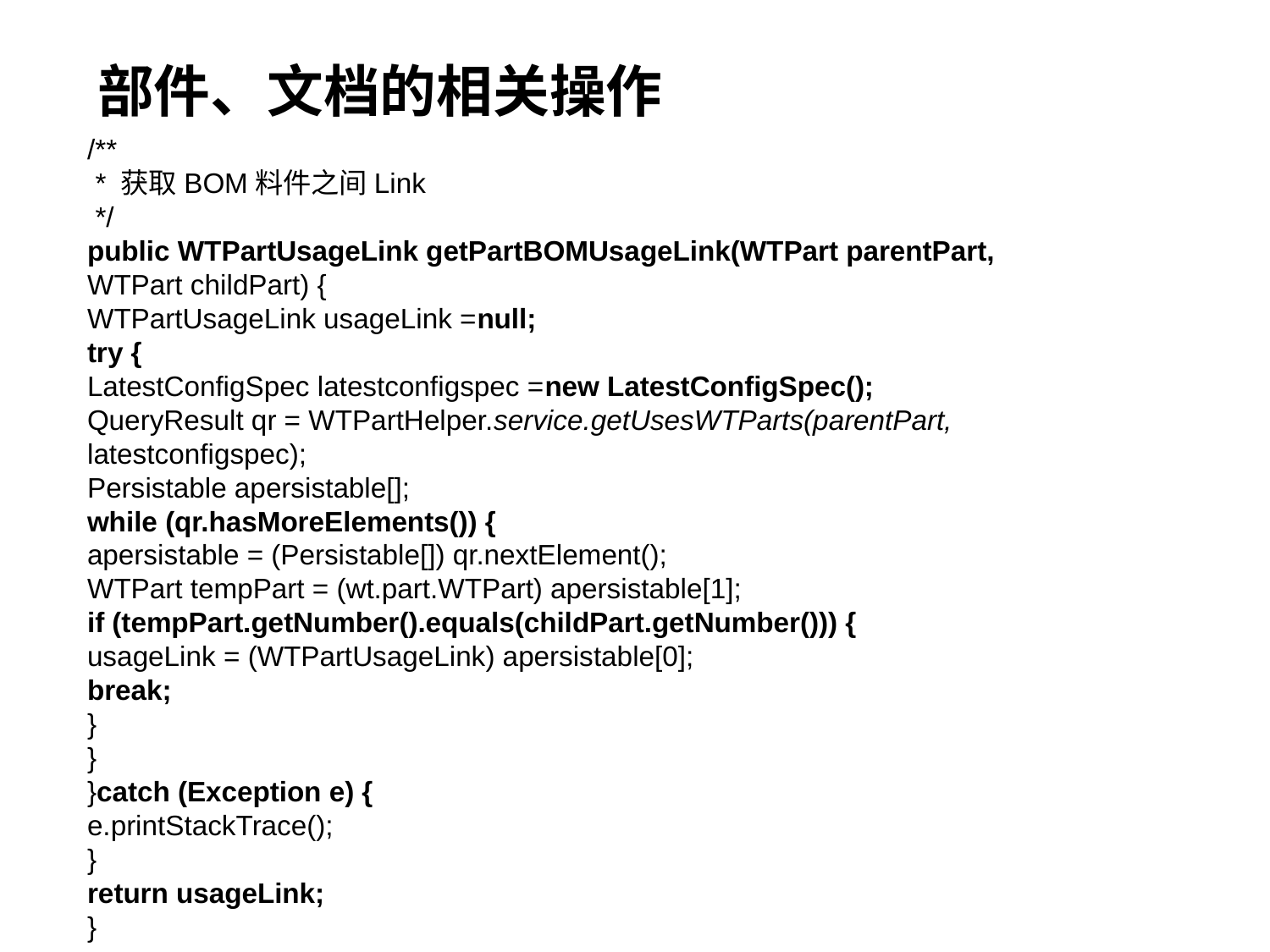

# 部件、文档的相关操作
/**
 * 获取BOM料件之间Link
 */
public WTPartUsageLink getPartBOMUsageLink(WTPart parentPart,
WTPart childPart) {
WTPartUsageLink usageLink =null;
try {
LatestConfigSpec latestconfigspec =new LatestConfigSpec();
QueryResult qr = WTPartHelper.service.getUsesWTParts(parentPart,
latestconfigspec);
Persistable apersistable[];
while (qr.hasMoreElements()) {
apersistable = (Persistable[]) qr.nextElement();
WTPart tempPart = (wt.part.WTPart) apersistable[1];
if (tempPart.getNumber().equals(childPart.getNumber())) {
usageLink = (WTPartUsageLink) apersistable[0];
break;
}
}
}catch (Exception e) {
e.printStackTrace();
}
return usageLink;
}